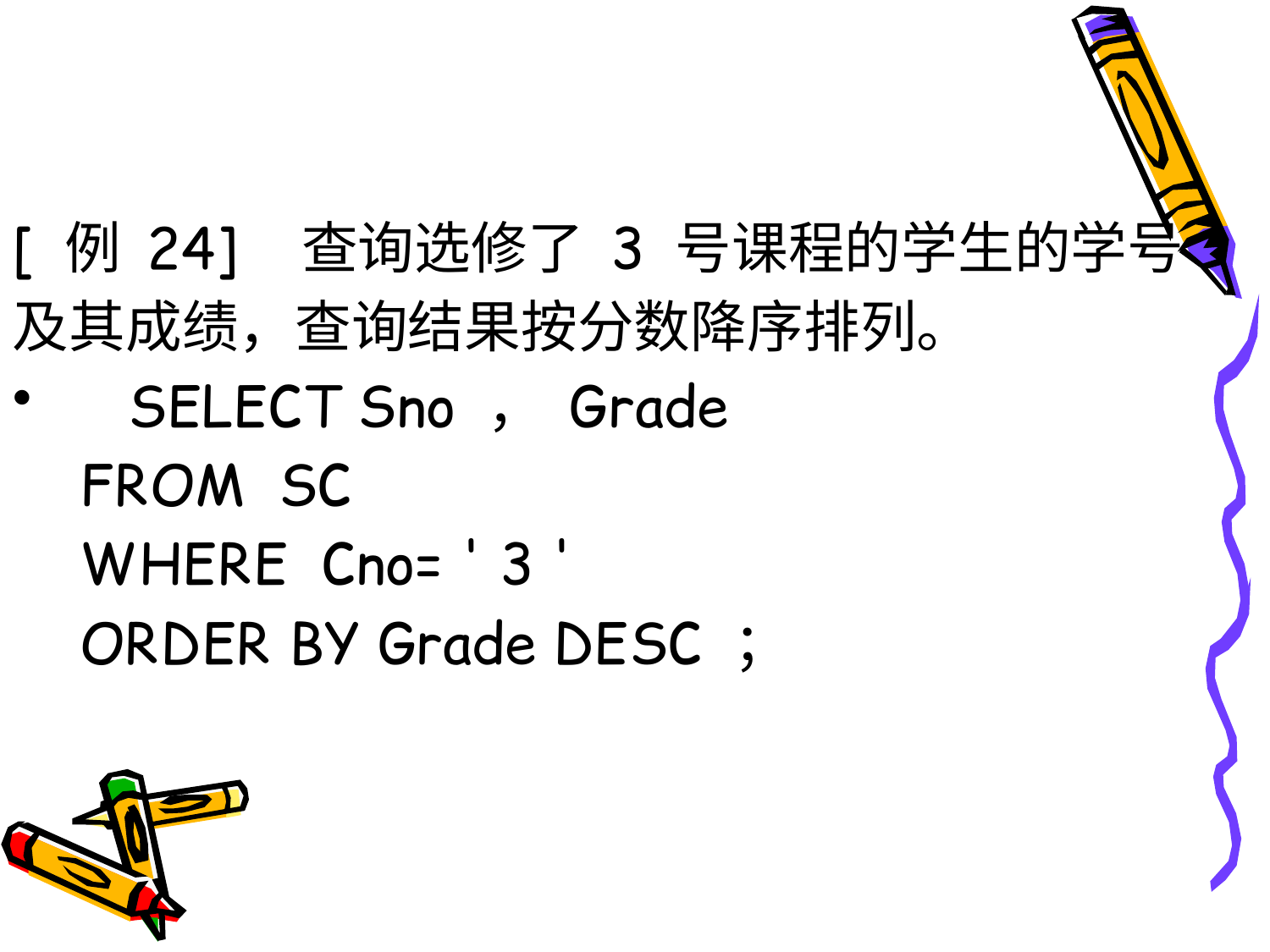

#
[ 例 24]   查询选修了 3 号课程的学生的学号
及其成绩，查询结果按分数降序排列。
    SELECT Sno ， Grade
    FROM  SC
    WHERE  Cno= ' 3 '
    ORDER BY Grade DESC ；